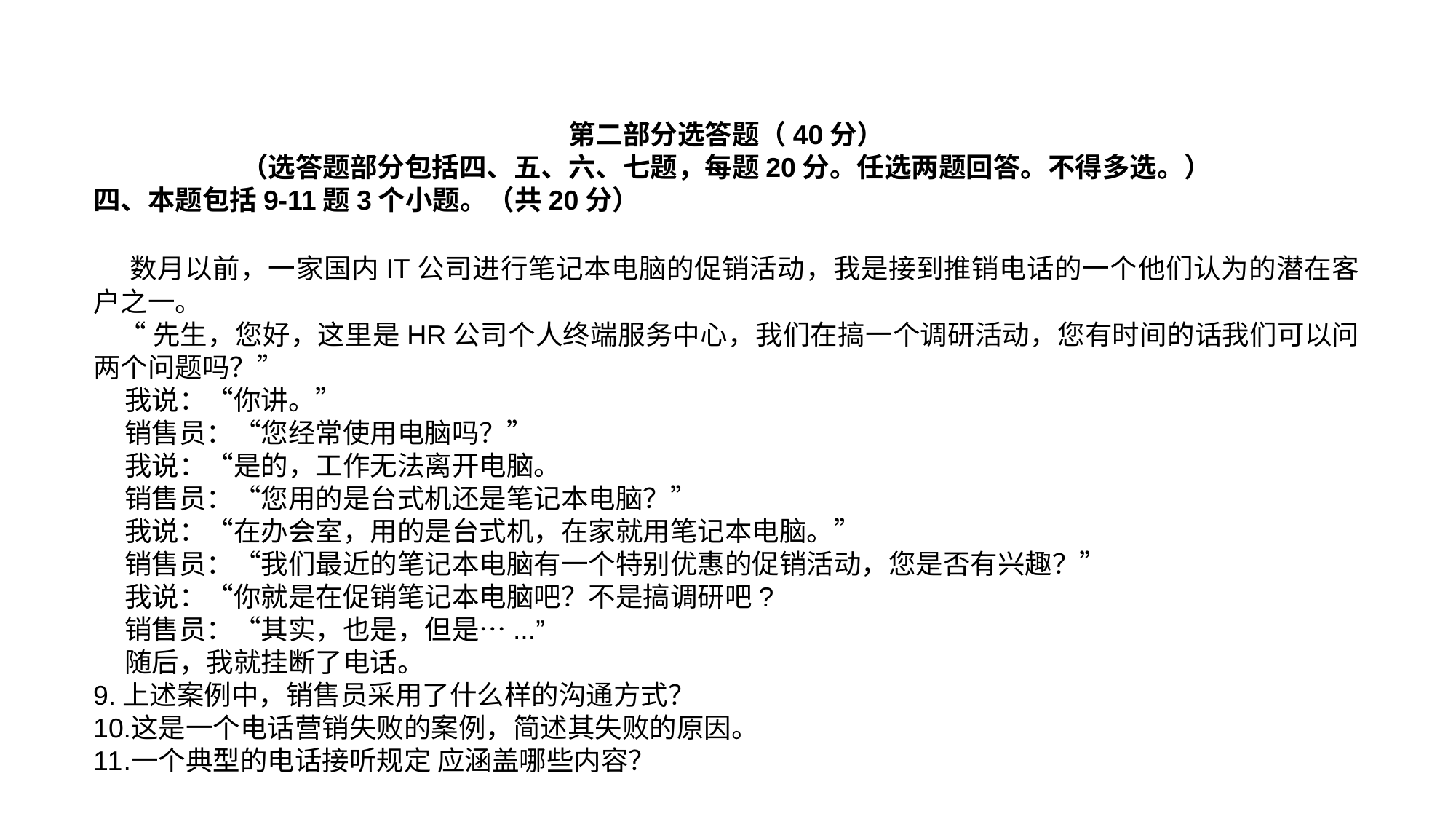

第二部分选答题（40分）
（选答题部分包括四、五、六、七题，每题20分。任选两题回答。不得多选。）
四、本题包括9-11题3个小题。（共20分）

    数月以前，一家国内IT公司进行笔记本电脑的促销活动，我是接到推销电话的一个他们认为的潜在客户之一。
    “先生，您好，这里是HR公司个人终端服务中心，我们在搞一个调研活动，您有时间的话我们可以问两个问题吗？”
    我说：“你讲。”
    销售员：“您经常使用电脑吗？”
    我说：“是的，工作无法离开电脑。
    销售员：“您用的是台式机还是笔记本电脑？”
    我说：“在办会室，用的是台式机，在家就用笔记本电脑。”
    销售员：“我们最近的笔记本电脑有一个特别优惠的促销活动，您是否有兴趣？”
    我说：“你就是在促销笔记本电脑吧？不是搞调研吧?
    销售员：“其实，也是，但是…...”
    随后，我就挂断了电话。
9.上述案例中，销售员采用了什么样的沟通方式？
这是一个电话营销失败的案例，简述其失败的原因。
一个典型的电话接听规定 应涵盖哪些内容？